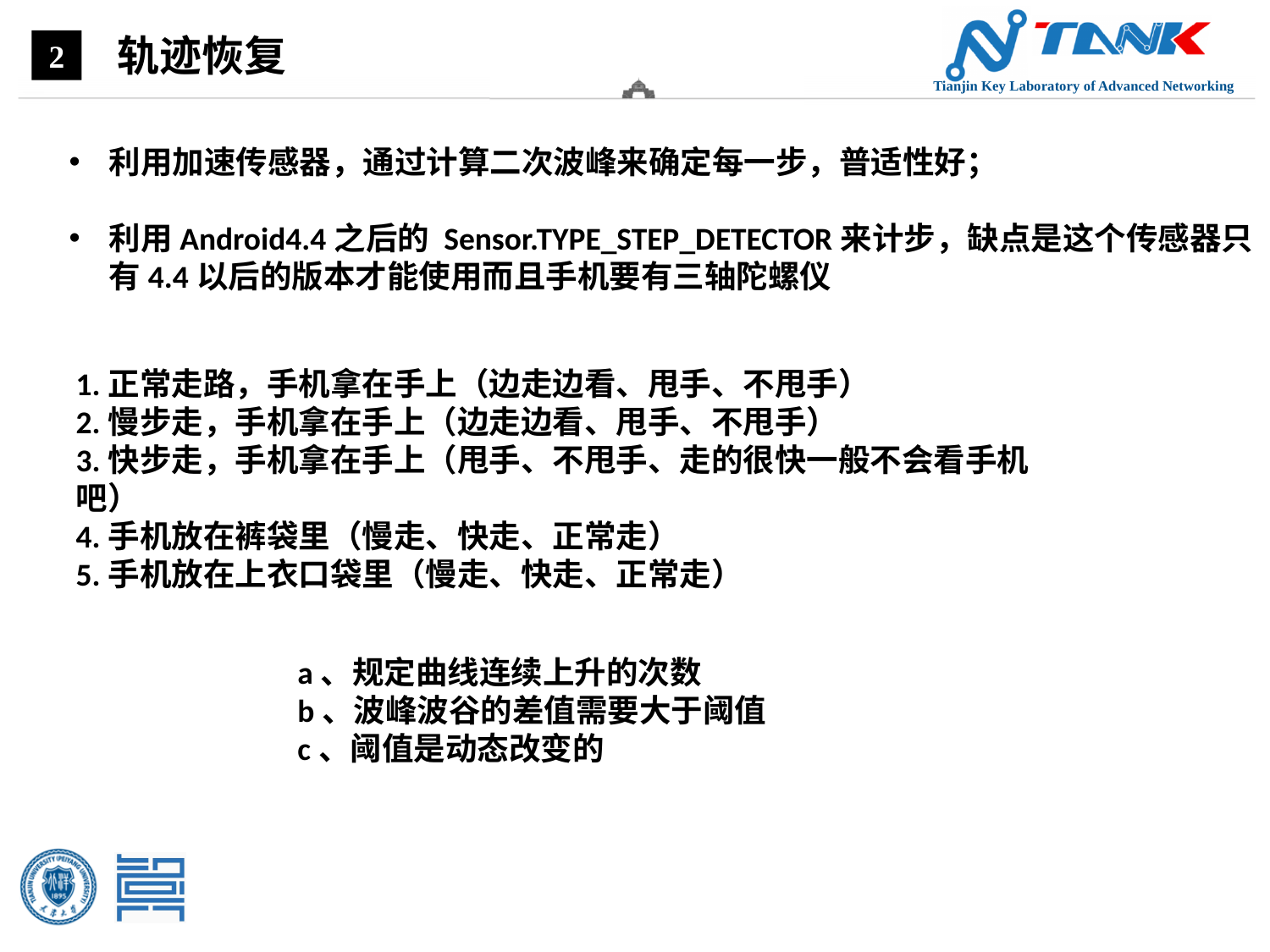

轨迹恢复
2
利用加速传感器，通过计算二次波峰来确定每一步，普适性好；

利用Android4.4之后的 Sensor.TYPE_STEP_DETECTOR来计步，缺点是这个传感器只有4.4以后的版本才能使用而且手机要有三轴陀螺仪

1.正常走路，手机拿在手上（边走边看、甩手、不甩手）
2.慢步走，手机拿在手上（边走边看、甩手、不甩手）
3.快步走，手机拿在手上（甩手、不甩手、走的很快一般不会看手机吧）
4.手机放在裤袋里（慢走、快走、正常走）
5.手机放在上衣口袋里（慢走、快走、正常走）
a、规定曲线连续上升的次数
b、波峰波谷的差值需要大于阈值
c、阈值是动态改变的